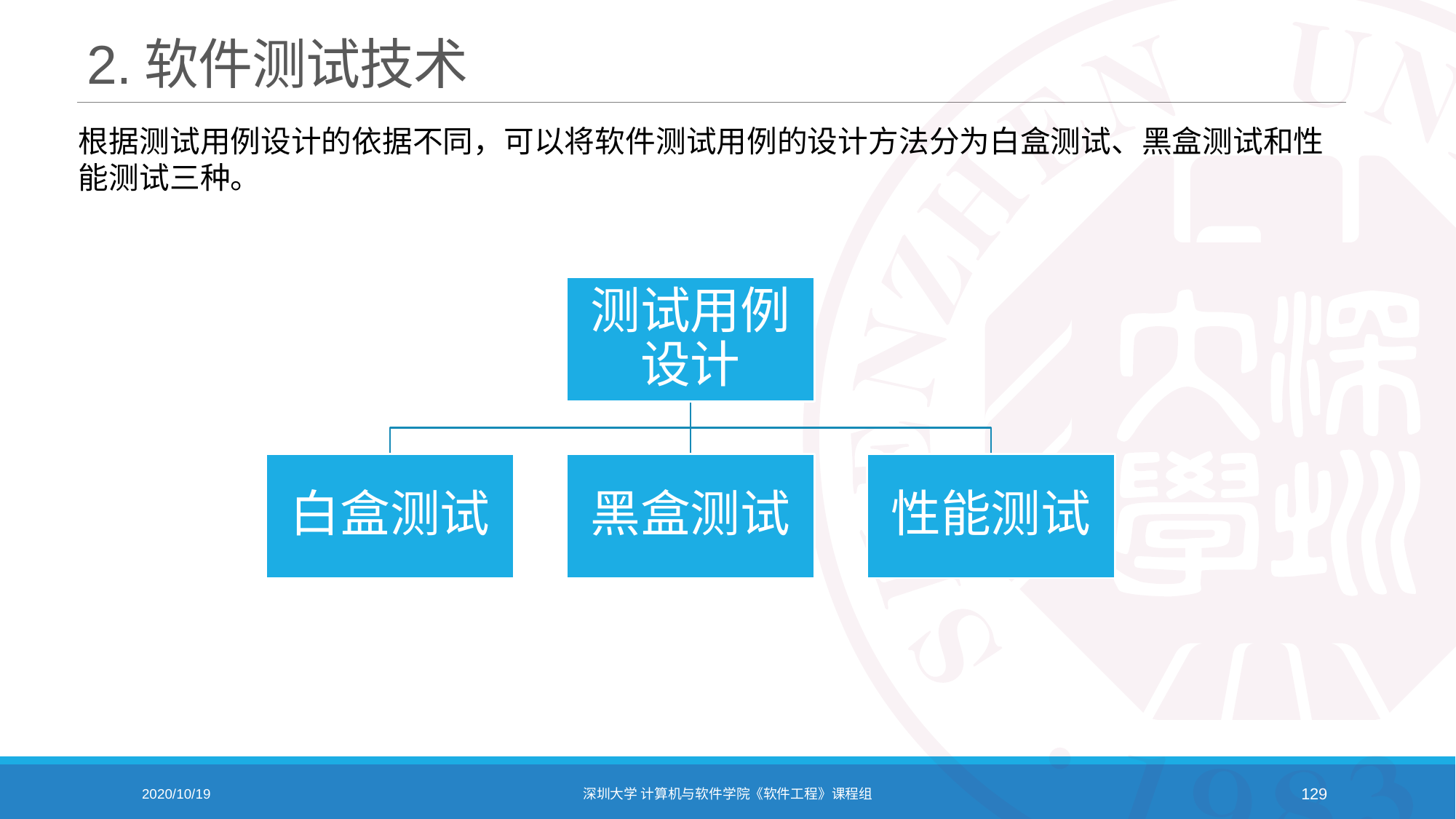

# 2.软件测试技术
根据测试用例设计的依据不同，可以将软件测试用例的设计方法分为白盒测试、黑盒测试和性能测试三种。
测试用例设计
白盒测试
黑盒测试
性能测试
2020/10/19
深圳大学 计算机与软件学院《软件工程》课程组
129